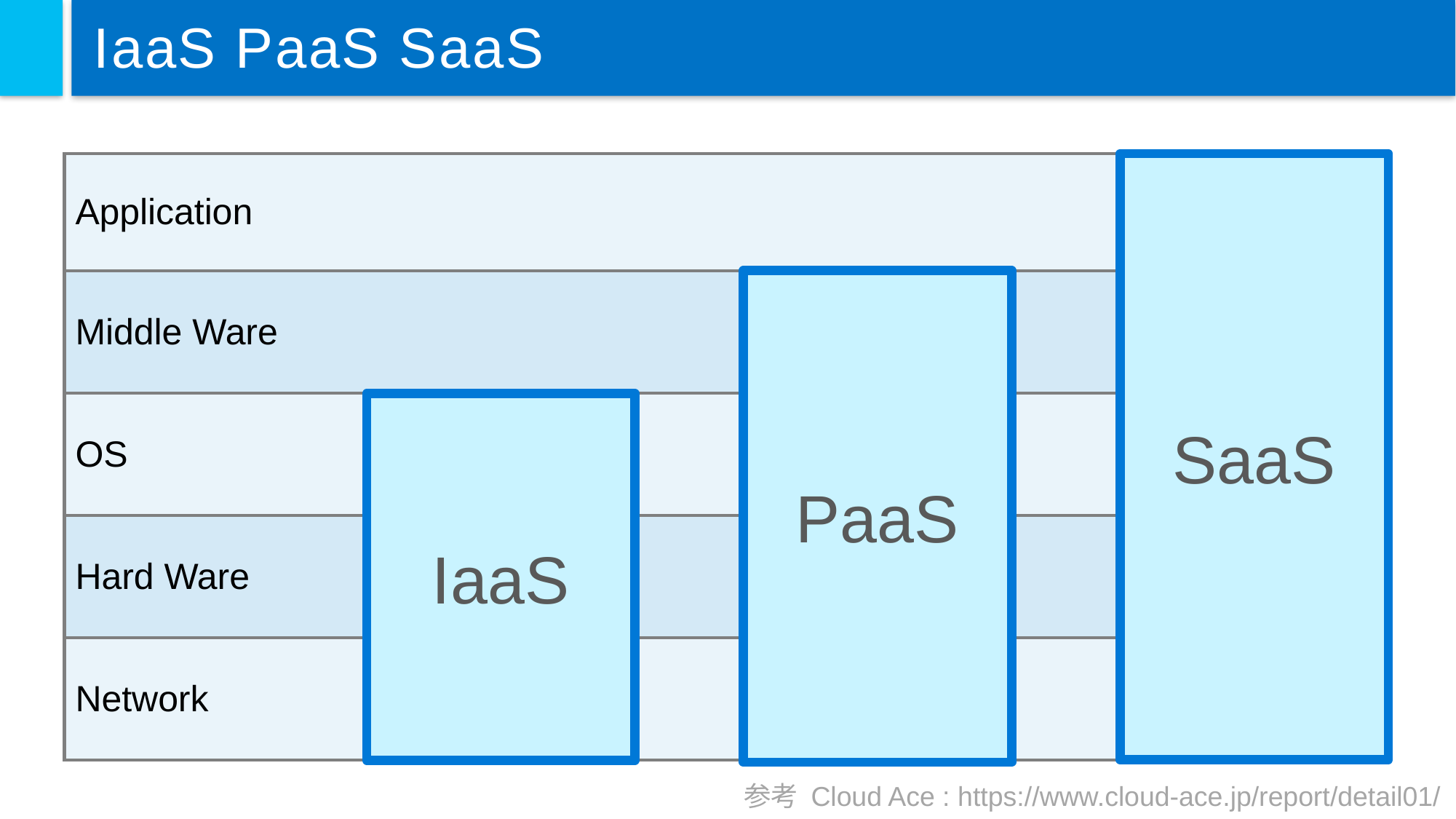

# IaaS PaaS SaaS
| Application |
| --- |
| Middle Ware |
| OS |
| Hard Ware |
| Network |
SaaS

PaaS
IaaS

参考 Cloud Ace : https://www.cloud-ace.jp/report/detail01/